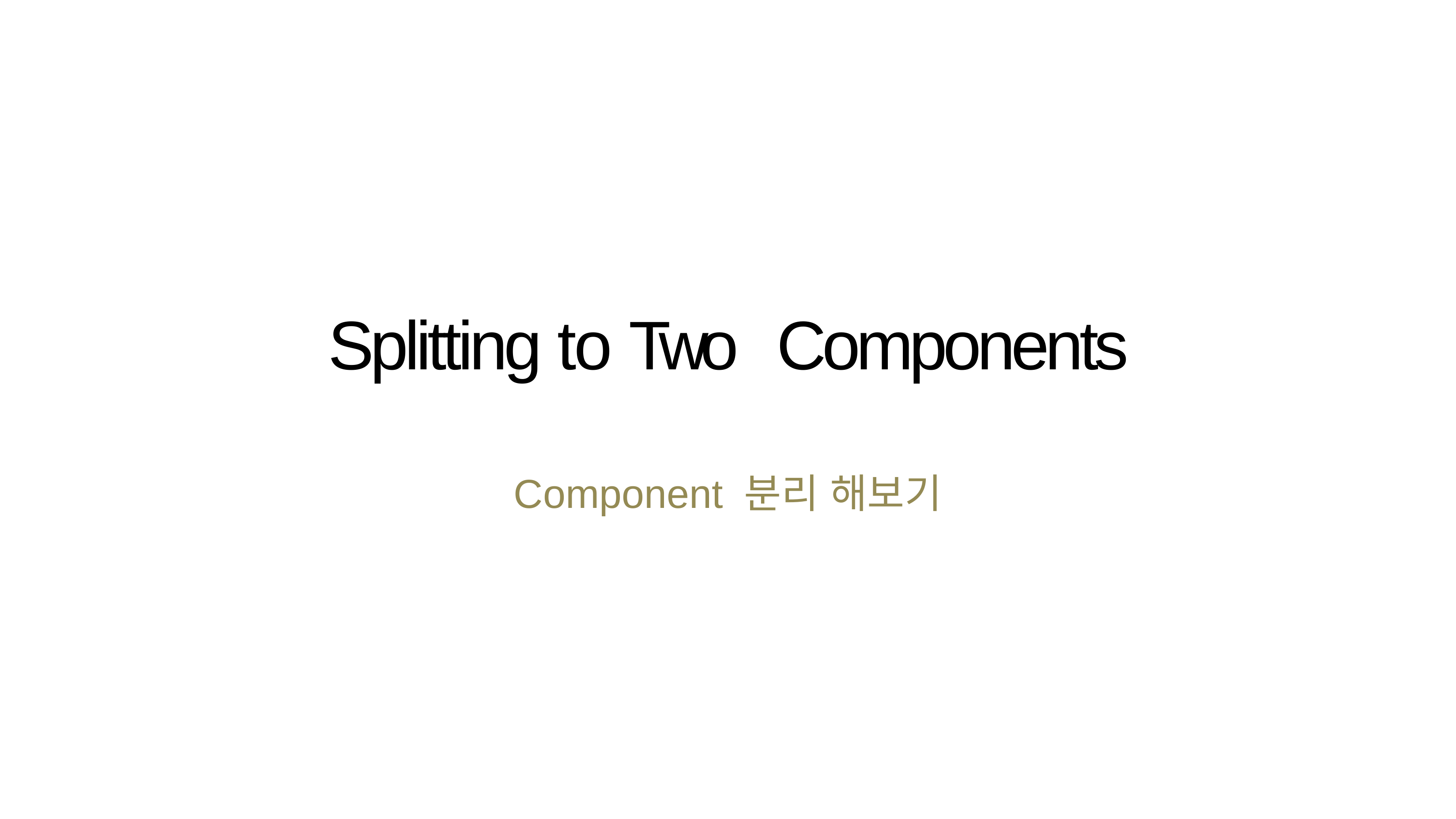

# Splitting to Two  Components
Component 분리 해보기